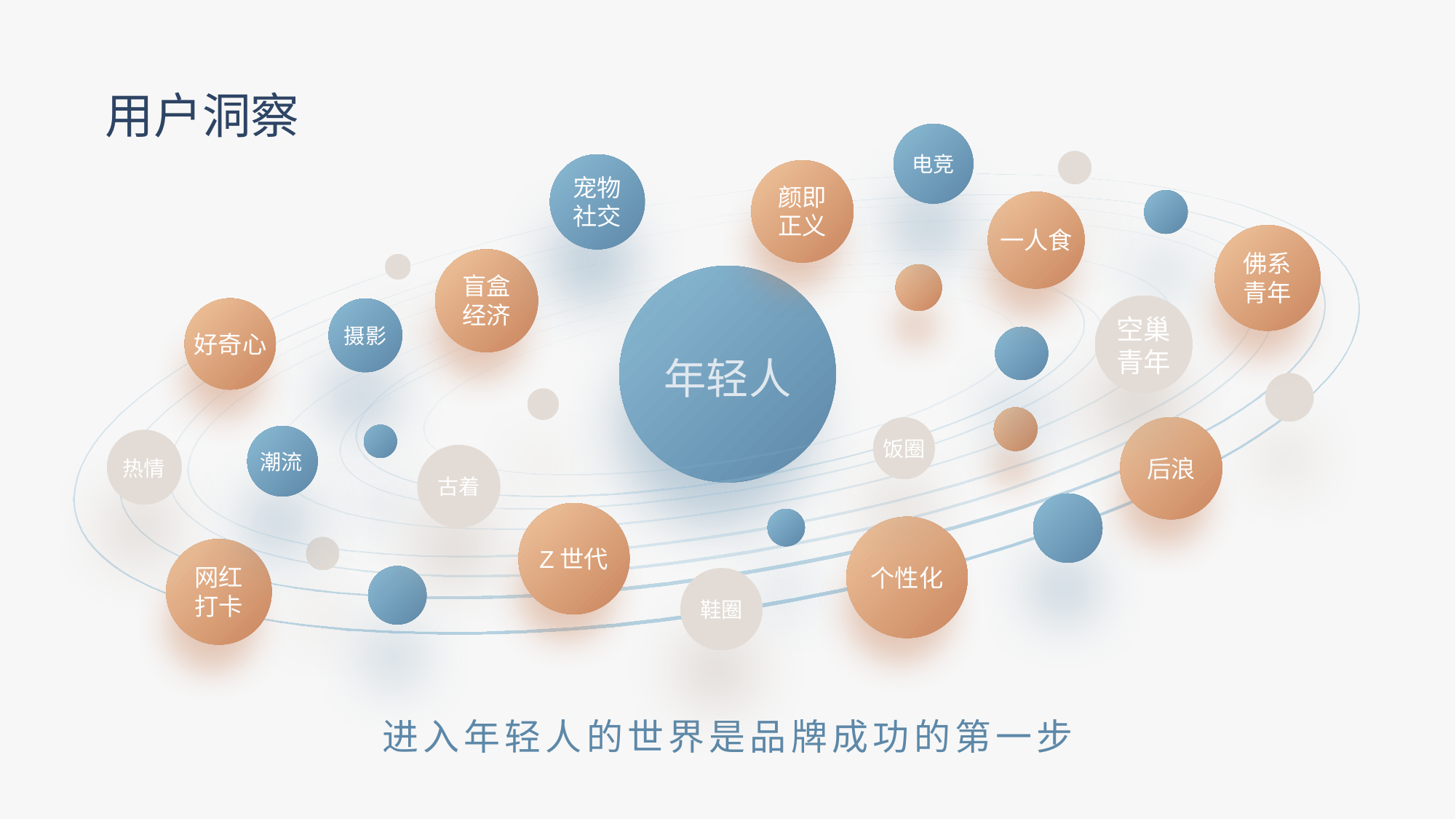

用户洞察

电竞

宠物
社交

颜即
正义

一人食

佛系
青年

盲盒
经济

年轻人

空巢
青年

好奇心

摄影

饭圈

后浪

潮流

热情

古着

Z世代

个性化

网红
打卡

鞋圈
进入年轻人的世界是品牌成功的第一步